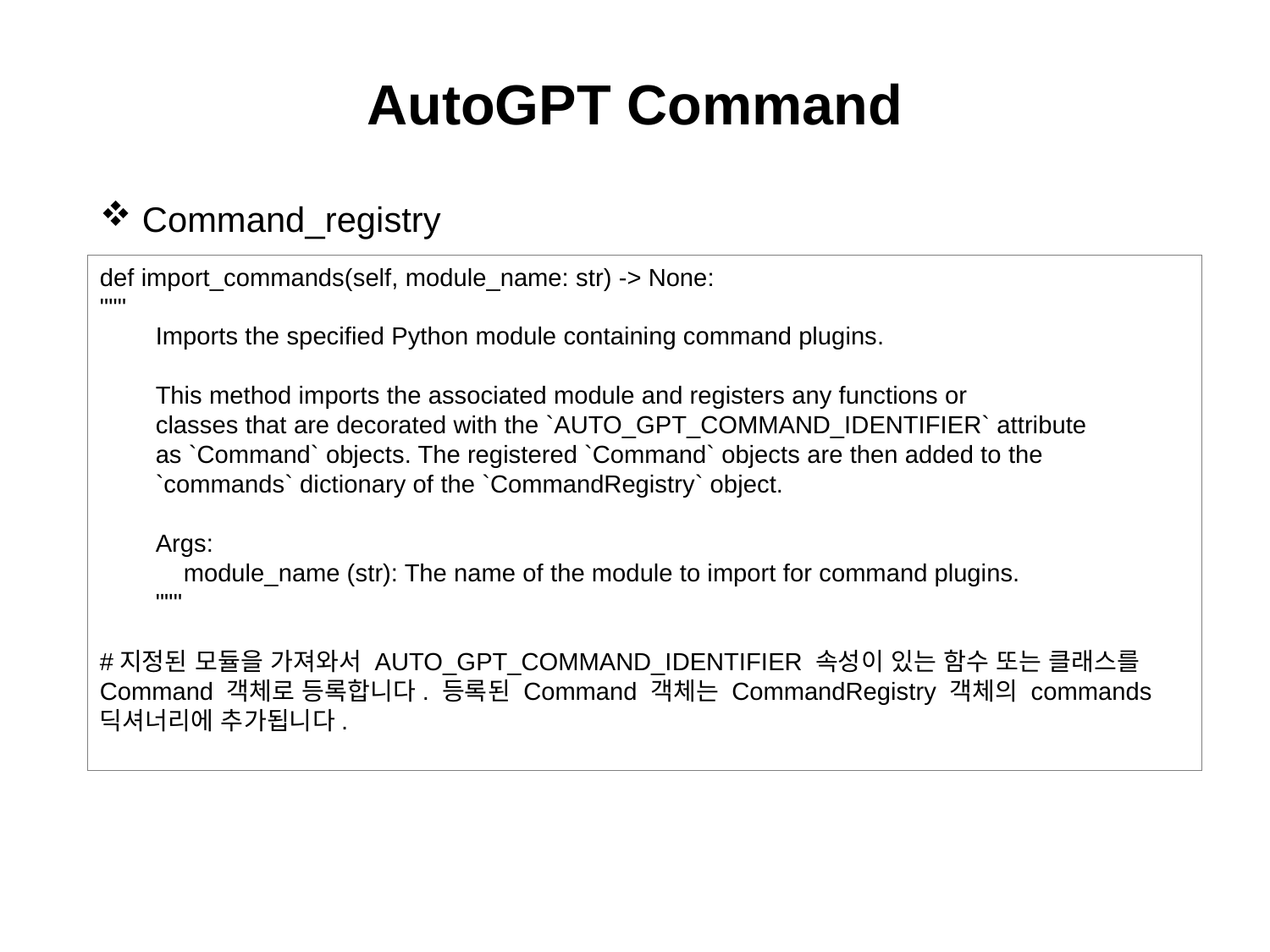

# AutoGPT Command
 Command_registry
def import_commands(self, module_name: str) -> None:
"""
        Imports the specified Python module containing command plugins.

        This method imports the associated module and registers any functions or
        classes that are decorated with the `AUTO_GPT_COMMAND_IDENTIFIER` attribute
        as `Command` objects. The registered `Command` objects are then added to the
        `commands` dictionary of the `CommandRegistry` object.

        Args:
            module_name (str): The name of the module to import for command plugins.
        """

#지정된 모듈을 가져와서 AUTO_GPT_COMMAND_IDENTIFIER 속성이 있는 함수 또는 클래스를 Command 객체로 등록합니다. 등록된 Command 객체는 CommandRegistry 객체의 commands 딕셔너리에 추가됩니다.